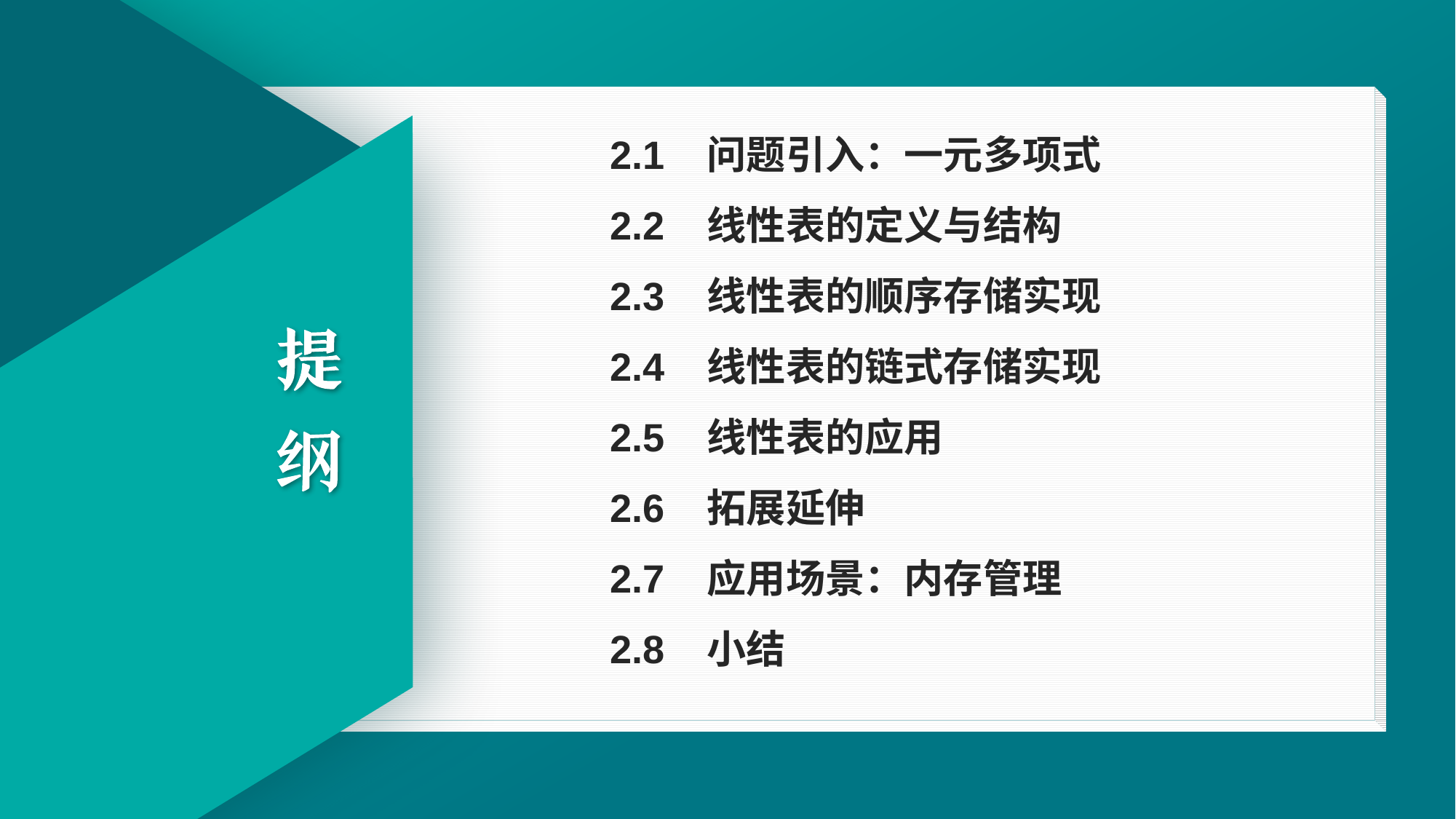

2.1   问题引入：一元多项式
2.2   线性表的定义与结构
2.3   线性表的顺序存储实现
2.4   线性表的链式存储实现
2.5   线性表的应用
2.6   拓展延伸
2.7   应用场景：内存管理
2.8   小结